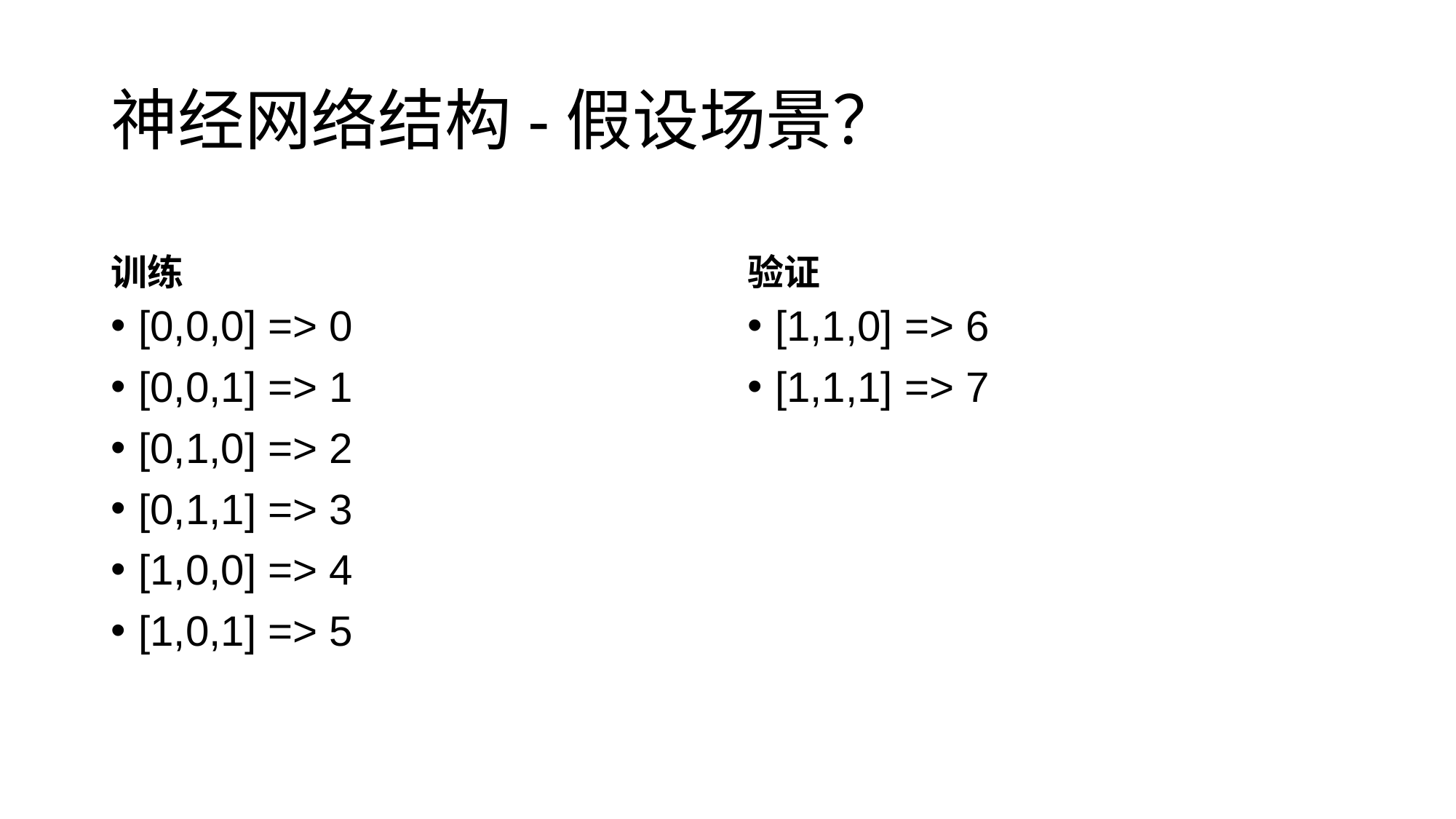

# 神经网络结构-假设场景？
训练
验证
[0,0,0] => 0
[0,0,1] => 1
[0,1,0] => 2
[0,1,1] => 3
[1,0,0] => 4
[1,0,1] => 5
[1,1,0] => 6
[1,1,1] => 7